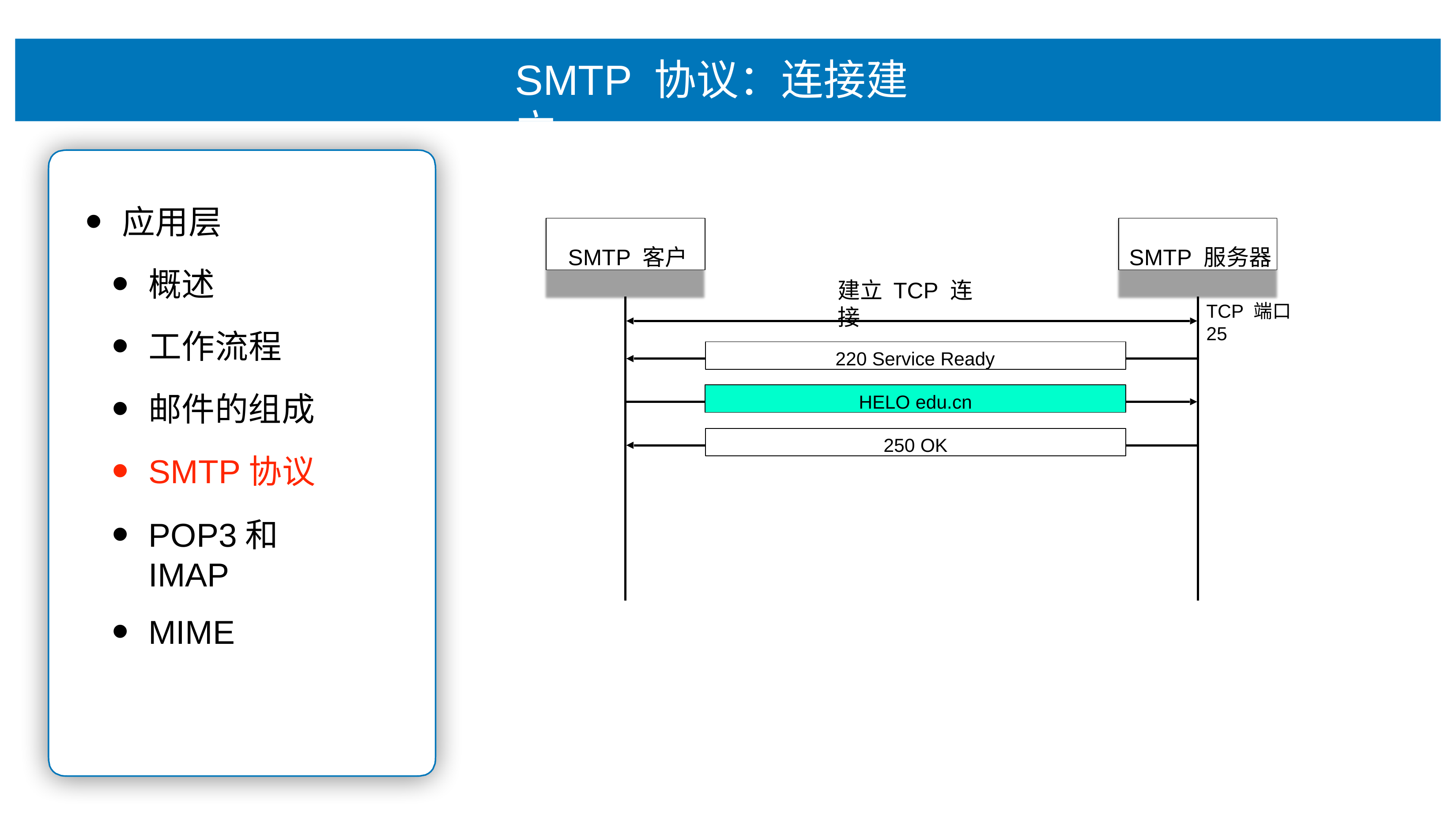

# SMTP 协议：连接建⽴

应⽤层
概述
⼯作流程
邮件的组成
SMTP协议
POP3和IMAP
MIME

SMTP 客户
SMTP 服务器
建⽴ TCP 连接

TCP 端⼝ 25

220 Service Ready

HELO edu.cn

250 OK